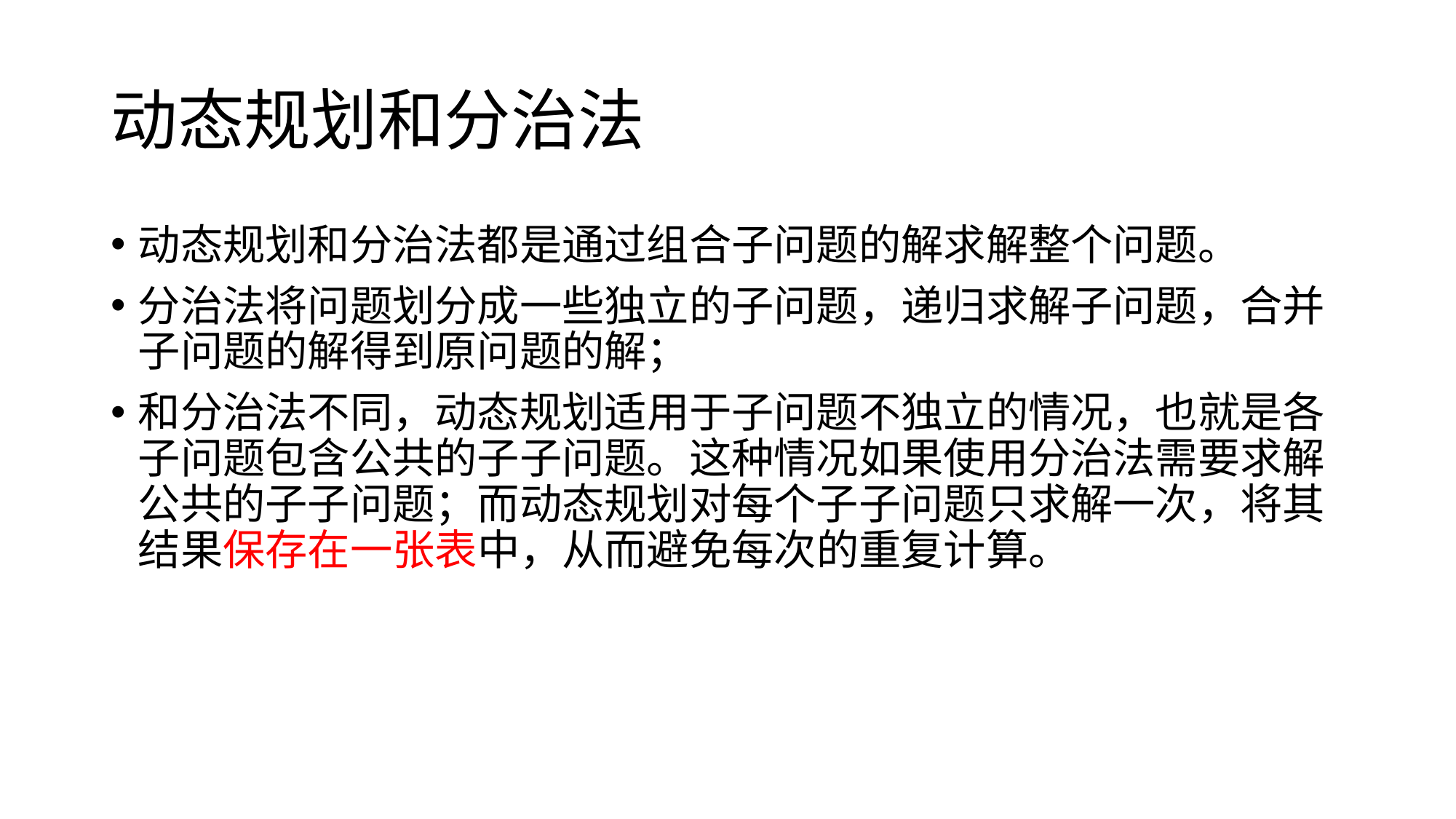

# 动态规划和分治法
动态规划和分治法都是通过组合子问题的解求解整个问题。
分治法将问题划分成一些独立的子问题，递归求解子问题，合并子问题的解得到原问题的解；
和分治法不同，动态规划适用于子问题不独立的情况，也就是各子问题包含公共的子子问题。这种情况如果使用分治法需要求解公共的子子问题；而动态规划对每个子子问题只求解一次，将其结果保存在一张表中，从而避免每次的重复计算。